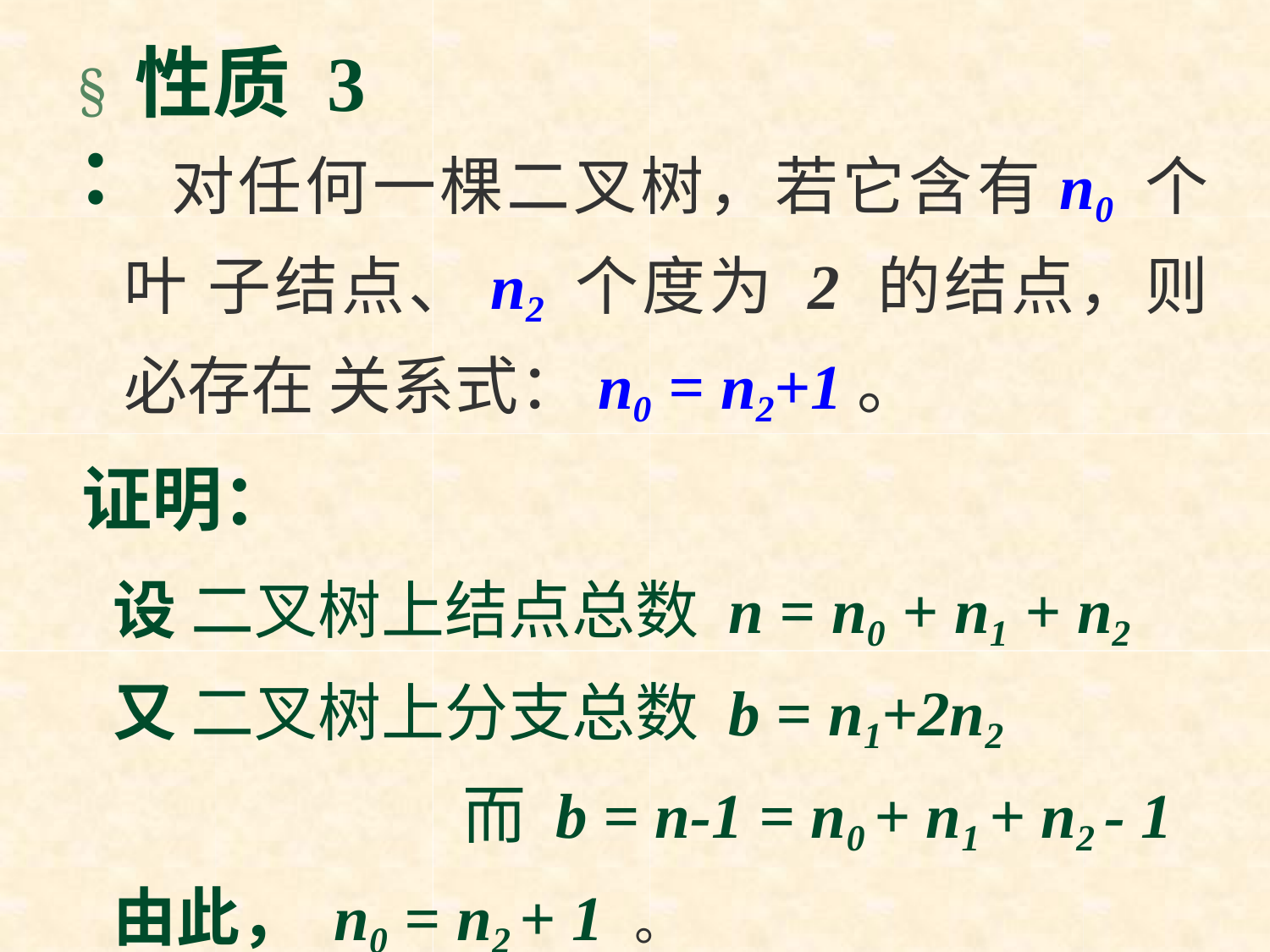

# § 性质 3 ：
对任何一棵二叉树，若它含有n0 个叶 子结点、n2 个度为 2 的结点，则必存在 关系式：n0 = n2+1。
证明：
设 二叉树上结点总数 n = n0 + n1 + n2
又 二叉树上分支总数 b = n1+2n2
而 b = n-1 = n0 + n1 + n2 - 1
由此， n0 = n2 + 1 。